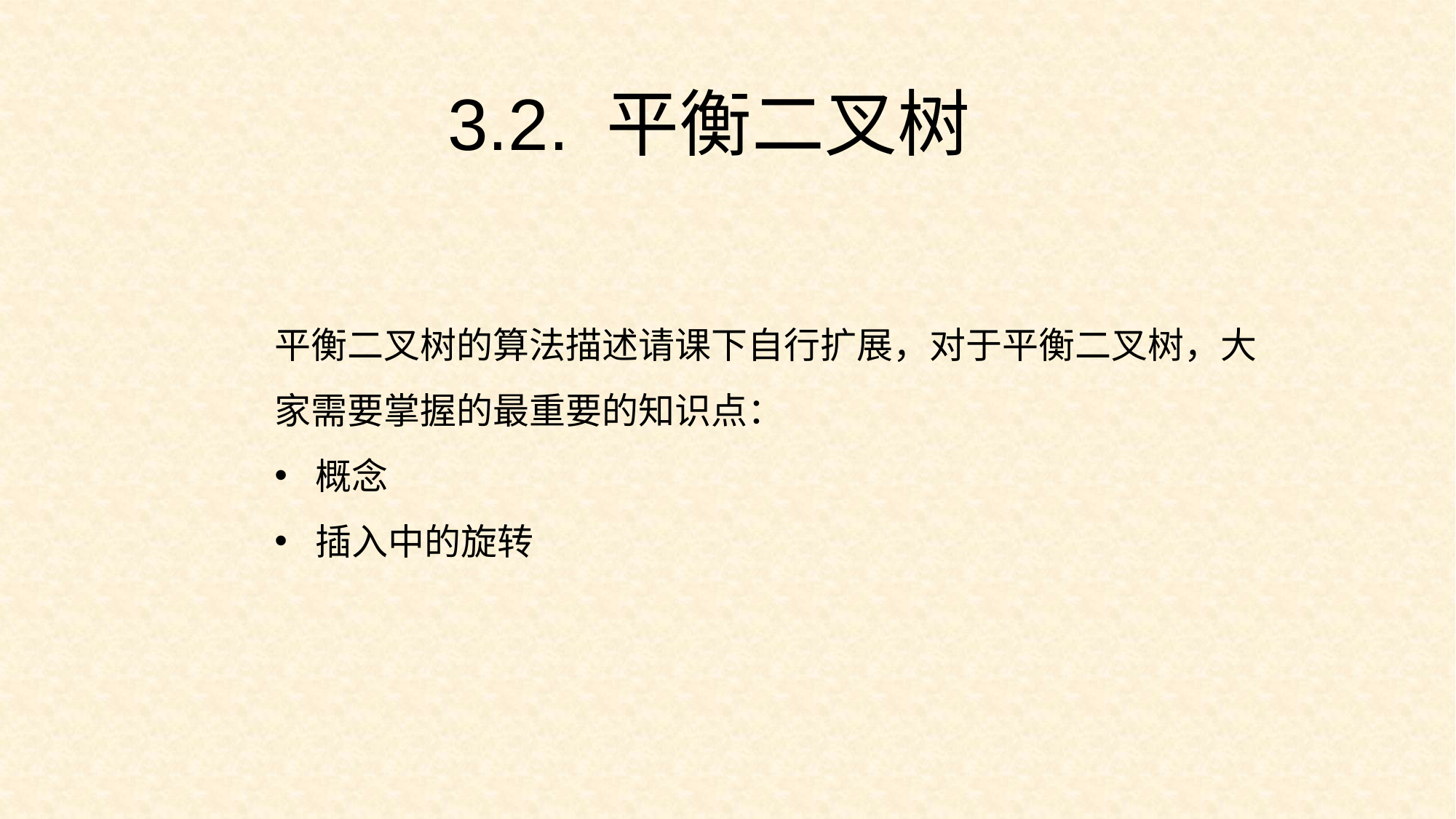

3.2. 平衡二叉树
平衡二叉树的算法描述请课下自行扩展，对于平衡二叉树，大家需要掌握的最重要的知识点：
概念
插入中的旋转